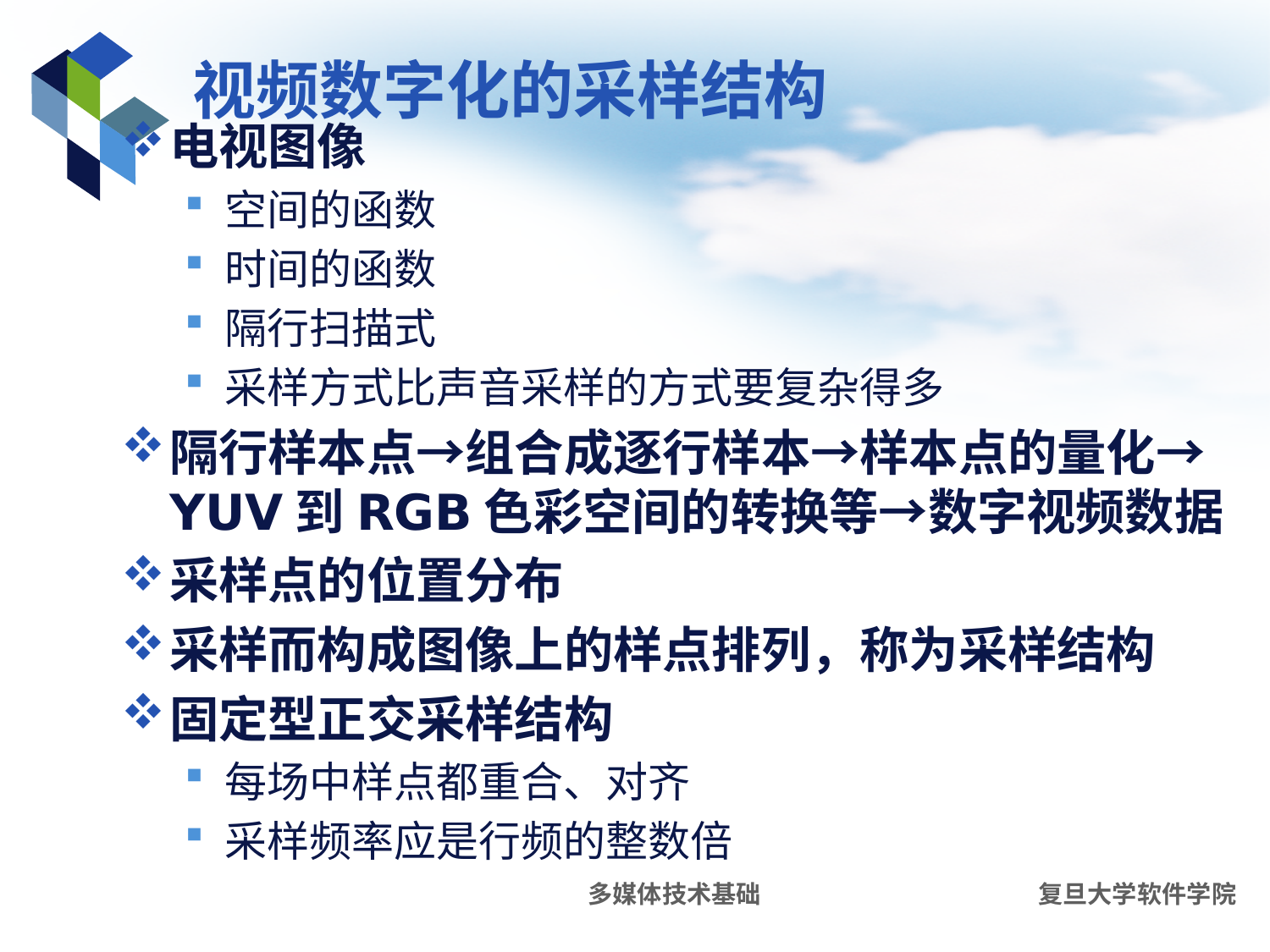

# 视频数字化的采样结构
电视图像
空间的函数
时间的函数
隔行扫描式
采样方式比声音采样的方式要复杂得多
隔行样本点→组合成逐行样本→样本点的量化→ YUV到RGB色彩空间的转换等→数字视频数据
采样点的位置分布
采样而构成图像上的样点排列，称为采样结构
固定型正交采样结构
每场中样点都重合、对齐
采样频率应是行频的整数倍
多媒体技术基础